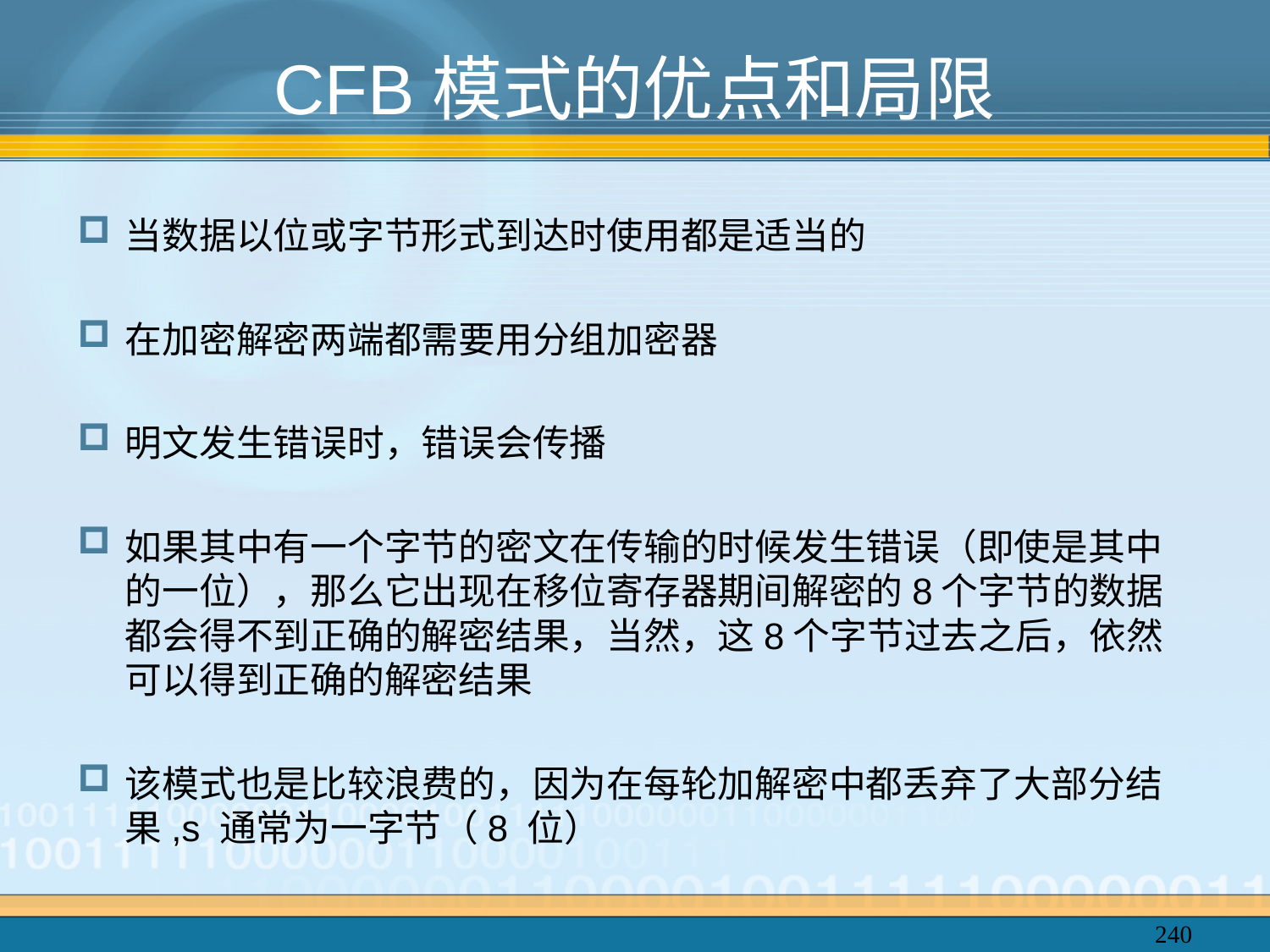

# CFB模式的优点和局限
当数据以位或字节形式到达时使用都是适当的

在加密解密两端都需要用分组加密器

明文发生错误时，错误会传播

如果其中有一个字节的密文在传输的时候发生错误（即使是其中的一位），那么它出现在移位寄存器期间解密的8个字节的数据都会得不到正确的解密结果，当然，这8个字节过去之后，依然可以得到正确的解密结果

该模式也是比较浪费的，因为在每轮加解密中都丢弃了大部分结果,s 通常为一字节（8 位）
240